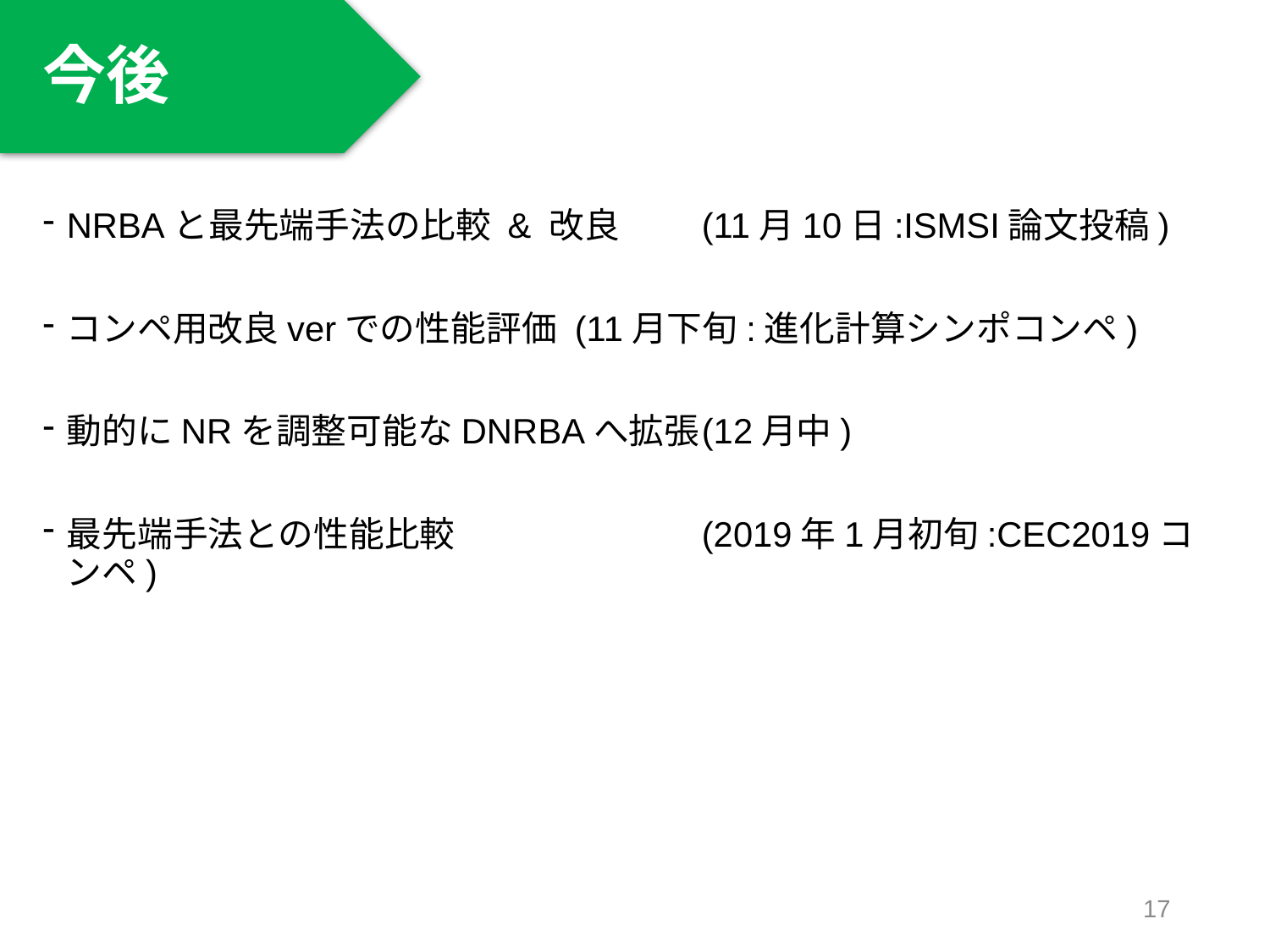

今後
#
NRBAと最先端手法の比較 & 改良 	(11月10日:ISMSI論文投稿)

コンペ用改良verでの性能評価	(11月下旬:進化計算シンポコンペ)

動的にNRを調整可能なDNRBAへ拡張	(12月中)

最先端手法との性能比較		(2019年1月初旬:CEC2019コンペ)

17